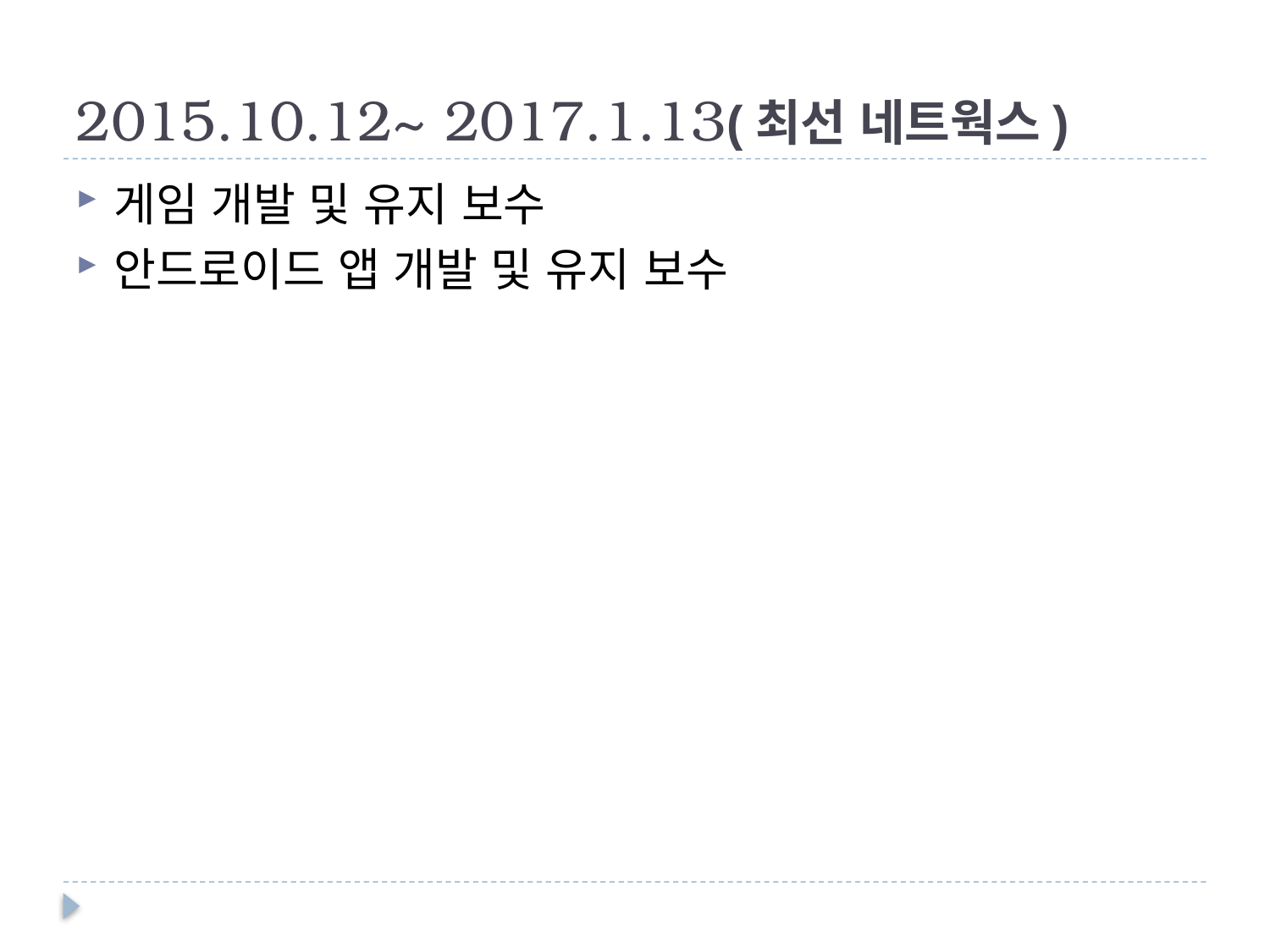

# 2015.10.12~ 2017.1.13(최선 네트웍스)
게임 개발 및 유지 보수
안드로이드 앱 개발 및 유지 보수